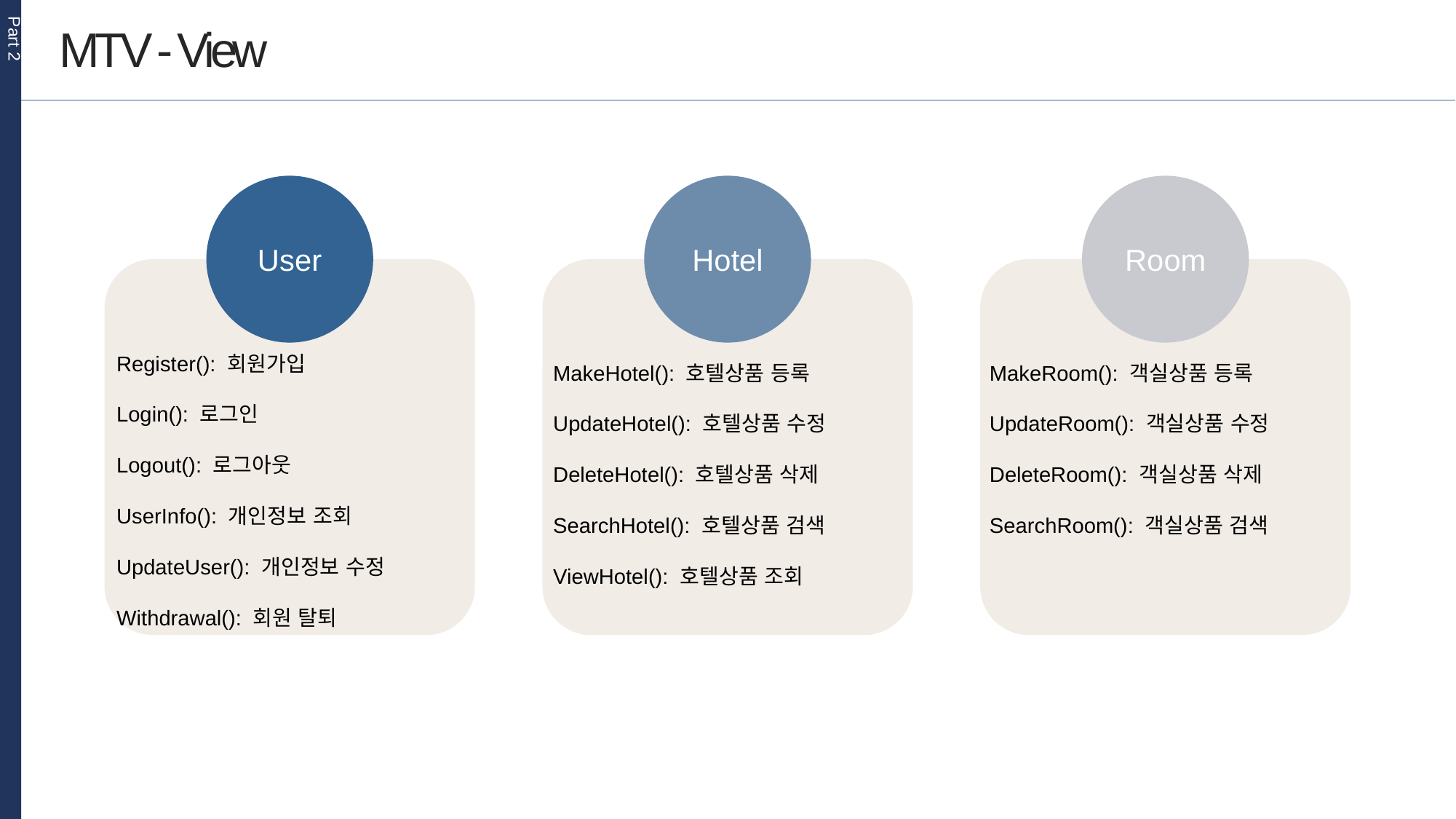

Part 2
MTV - View

User
Hotel
Room
Register(): 회원가입

Login(): 로그인

Logout(): 로그아웃

UserInfo(): 개인정보 조회

UpdateUser(): 개인정보 수정

Withdrawal(): 회원 탈퇴
MakeHotel(): 호텔상품 등록

UpdateHotel(): 호텔상품 수정

DeleteHotel(): 호텔상품 삭제

SearchHotel(): 호텔상품 검색

ViewHotel(): 호텔상품 조회
MakeRoom(): 객실상품 등록

UpdateRoom(): 객실상품 수정

DeleteRoom(): 객실상품 삭제

SearchRoom(): 객실상품 검색